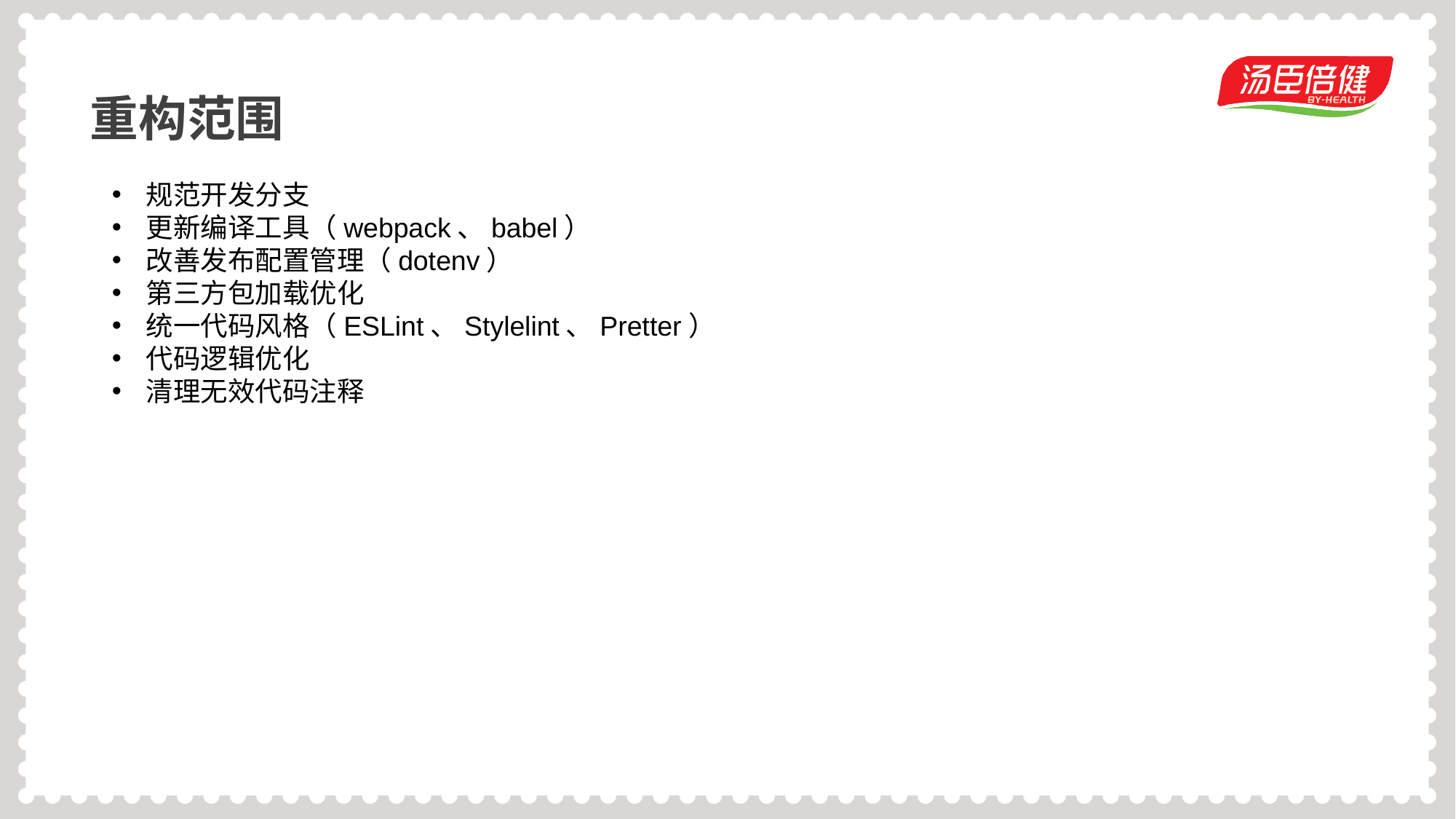

重构范围
规范开发分支
更新编译工具（webpack、babel）
改善发布配置管理（dotenv）
第三方包加载优化
统一代码风格（ESLint、Stylelint、Pretter）
代码逻辑优化
清理无效代码注释